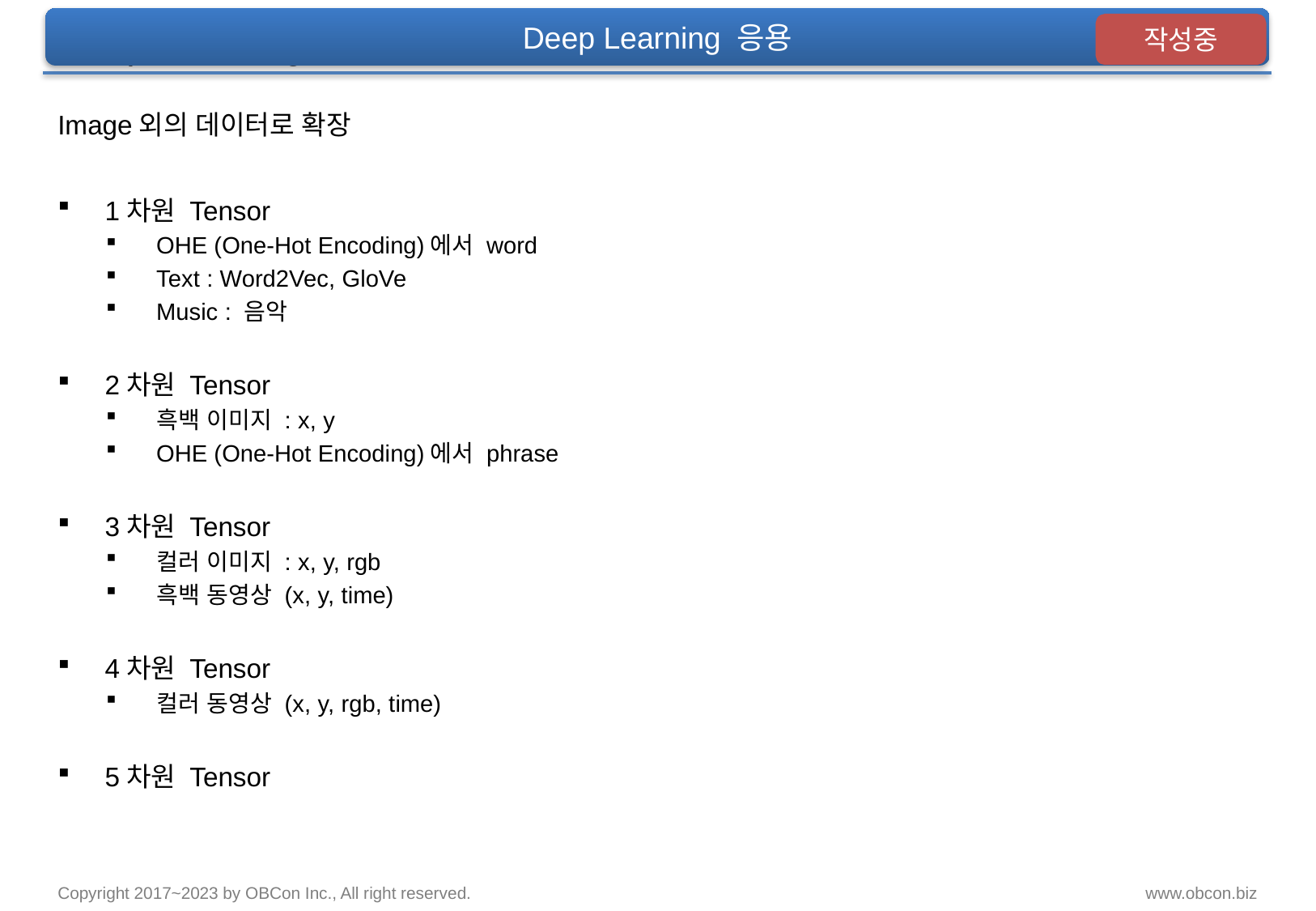

Deep Learning 응용
# Deep Learning 응용
작성중
Image외의 데이터로 확장
1차원 Tensor
OHE (One-Hot Encoding)에서 word
Text : Word2Vec, GloVe
Music : 음악

2차원 Tensor
흑백 이미지 : x, y
OHE (One-Hot Encoding)에서 phrase

3차원 Tensor
컬러 이미지 : x, y, rgb
흑백 동영상 (x, y, time)

4차원 Tensor
컬러 동영상 (x, y, rgb, time)

5차원 Tensor